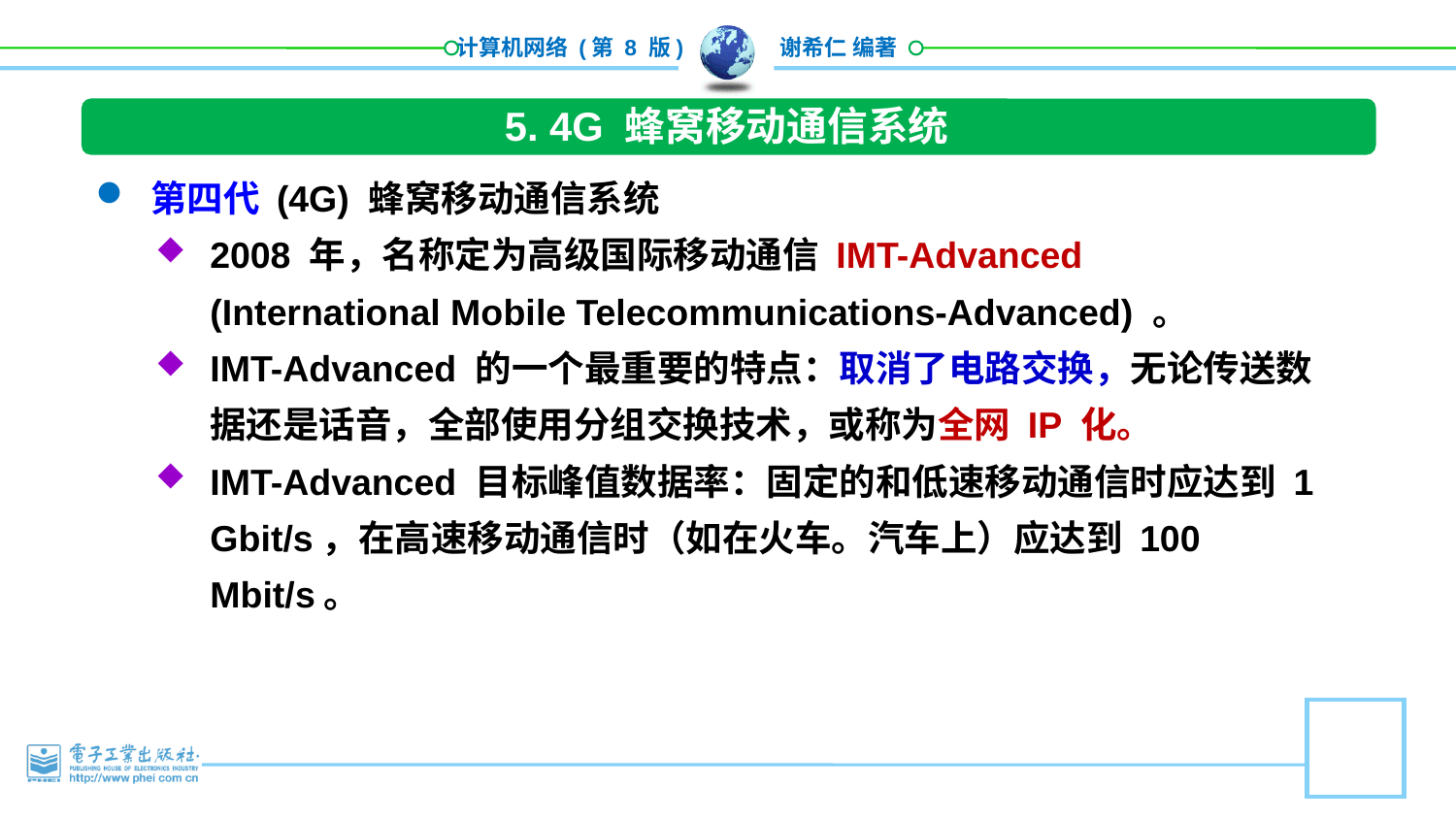

5. 4G 蜂窝移动通信系统

第四代 (4G) 蜂窝移动通信系统
2008 年，名称定为高级国际移动通信 IMT-Advanced (International Mobile Telecommunications-Advanced) 。
IMT-Advanced 的一个最重要的特点：取消了电路交换，无论传送数据还是话音，全部使用分组交换技术，或称为全网 IP 化。
IMT-Advanced 目标峰值数据率：固定的和低速移动通信时应达到 1 Gbit/s，在高速移动通信时（如在火车。汽车上）应达到 100 Mbit/s。